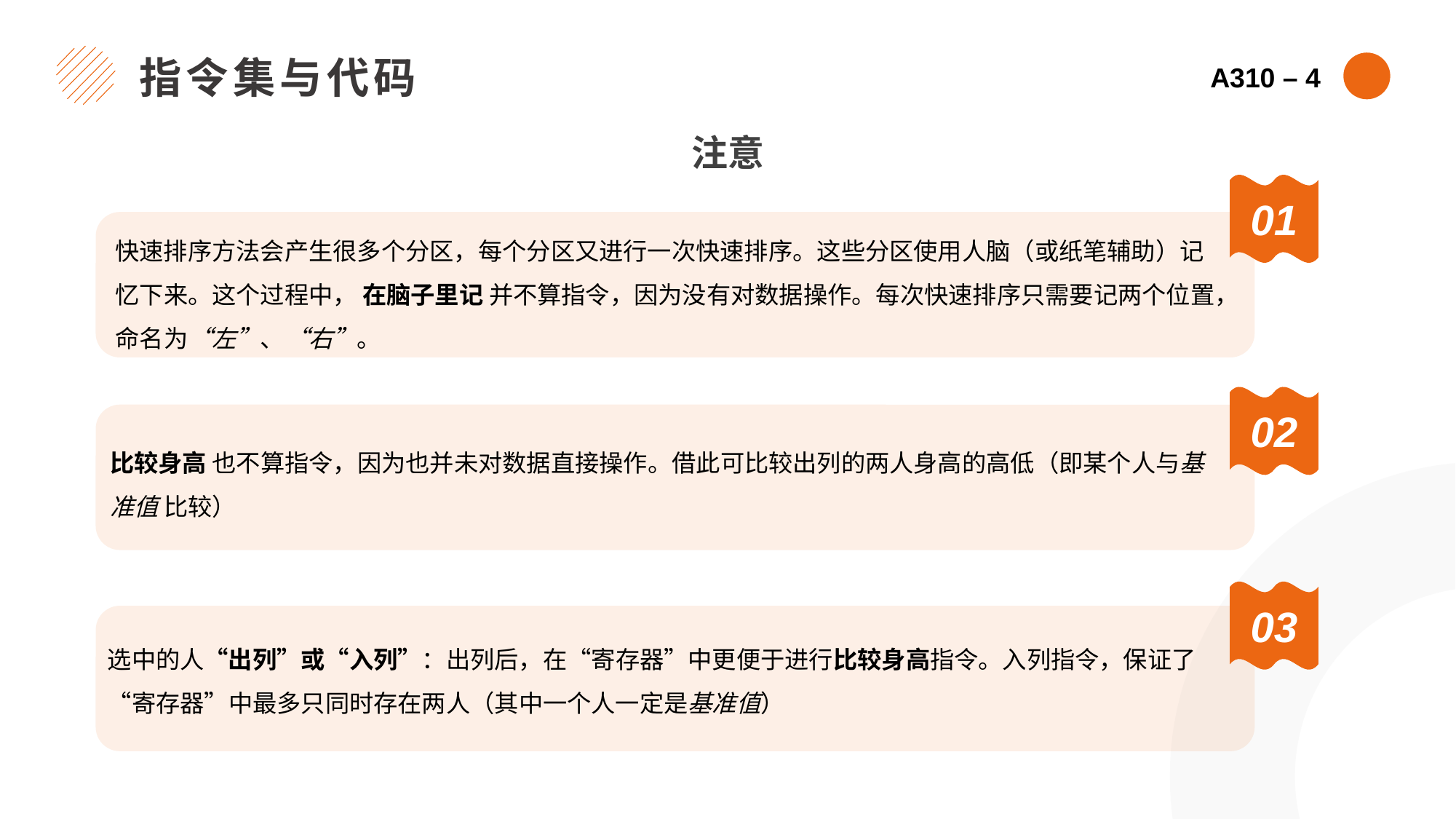

指令集与代码

A310 – 4
注意

01

快速排序方法会产生很多个分区，每个分区又进行一次快速排序。这些分区使用人脑（或纸笔辅助）记忆下来。这个过程中， 在脑子里记 并不算指令，因为没有对数据操作。每次快速排序只需要记两个位置，命名为“左”、“右”。

02

比较身高 也不算指令，因为也并未对数据直接操作。借此可比较出列的两人身高的高低（即某个人与基准值 比较）

03

选中的人“出列”或“入列”：出列后，在“寄存器”中更便于进行比较身高指令。入列指令，保证了“寄存器”中最多只同时存在两人（其中一个人一定是基准值）